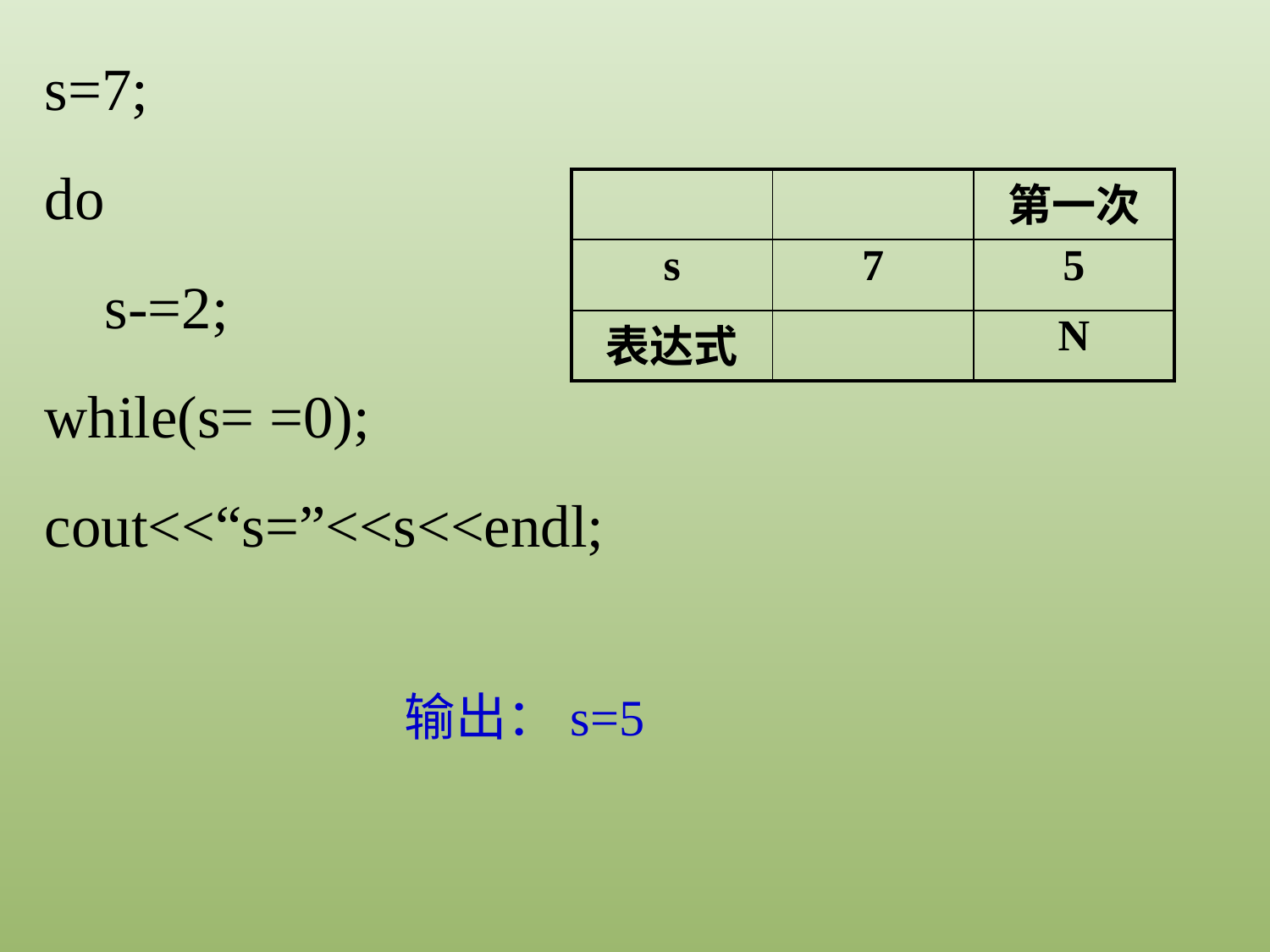

s=7;
do
    s-=2;
while(s= =0);
cout<<“s=”<<s<<endl;
|  |  | 第一次 |
| --- | --- | --- |
| s | 7 | 5 |
| 表达式 |  | N |
输出：s=5
130